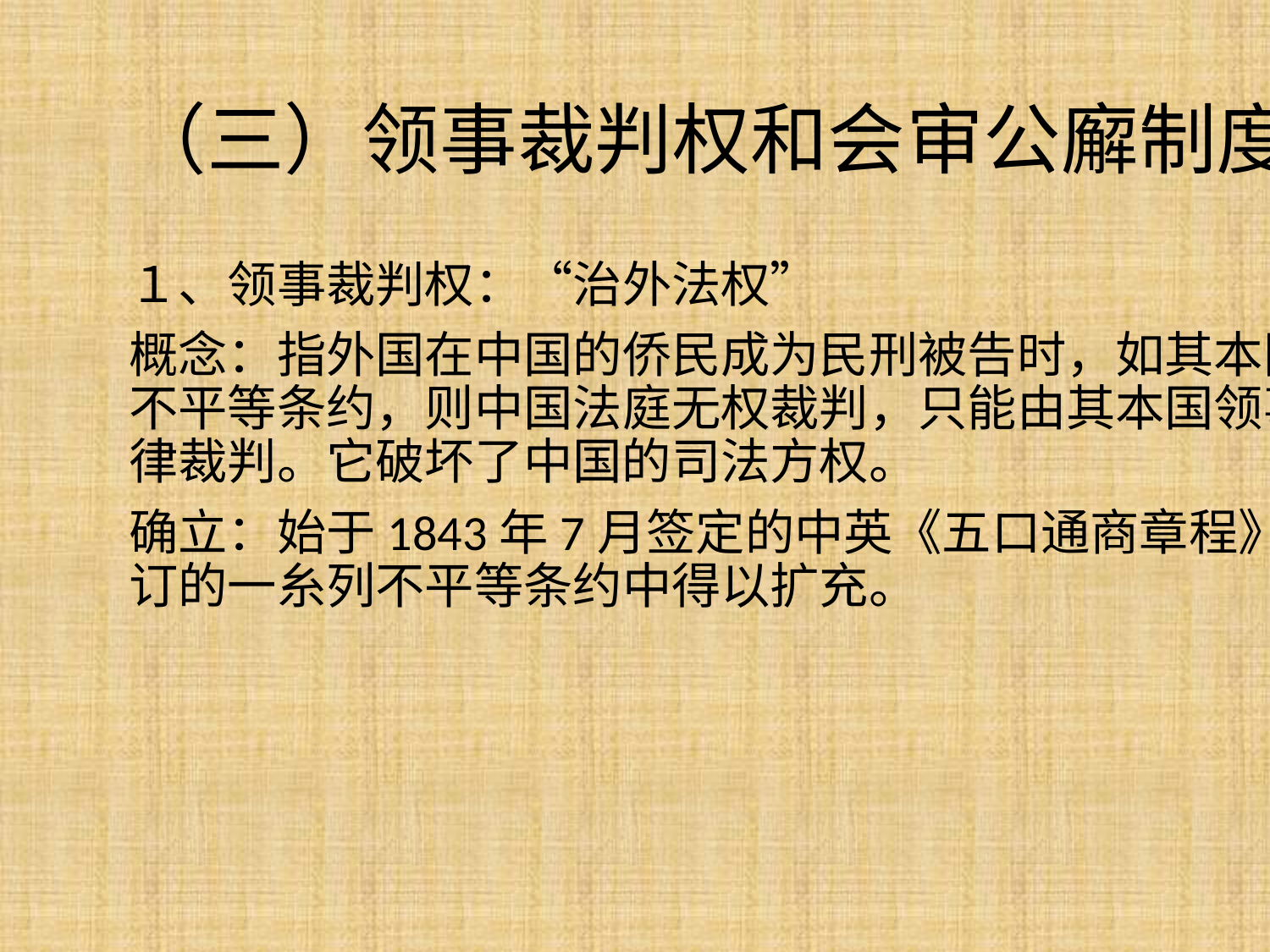

# （三）领事裁判权和会审公廨制度
１、领事裁判权：“治外法权”
概念：指外国在中国的侨民成为民刑被告时，如其本国与中国订有不平等条约，则中国法庭无权裁判，只能由其本国领事按其本国法律裁判。它破坏了中国的司法方权。
确立：始于1843年7月签定的中英《五口通商章程》，在以后签订的一糸列不平等条约中得以扩充。